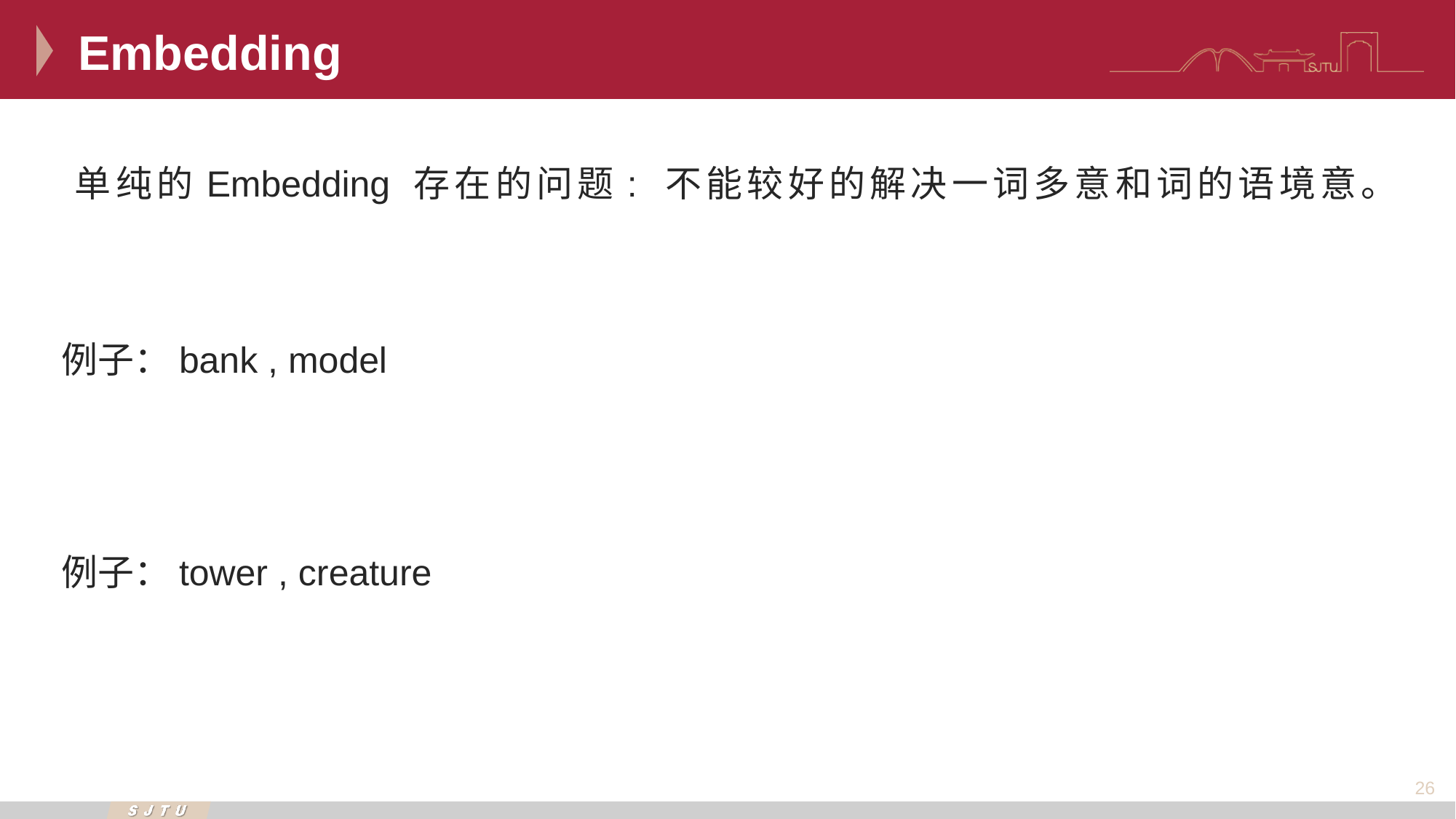

Embedding
单纯的Embedding 存在的问题: 不能较好的解决一词多意和词的语境意。

例子：bank , model
例子：tower , creature
26